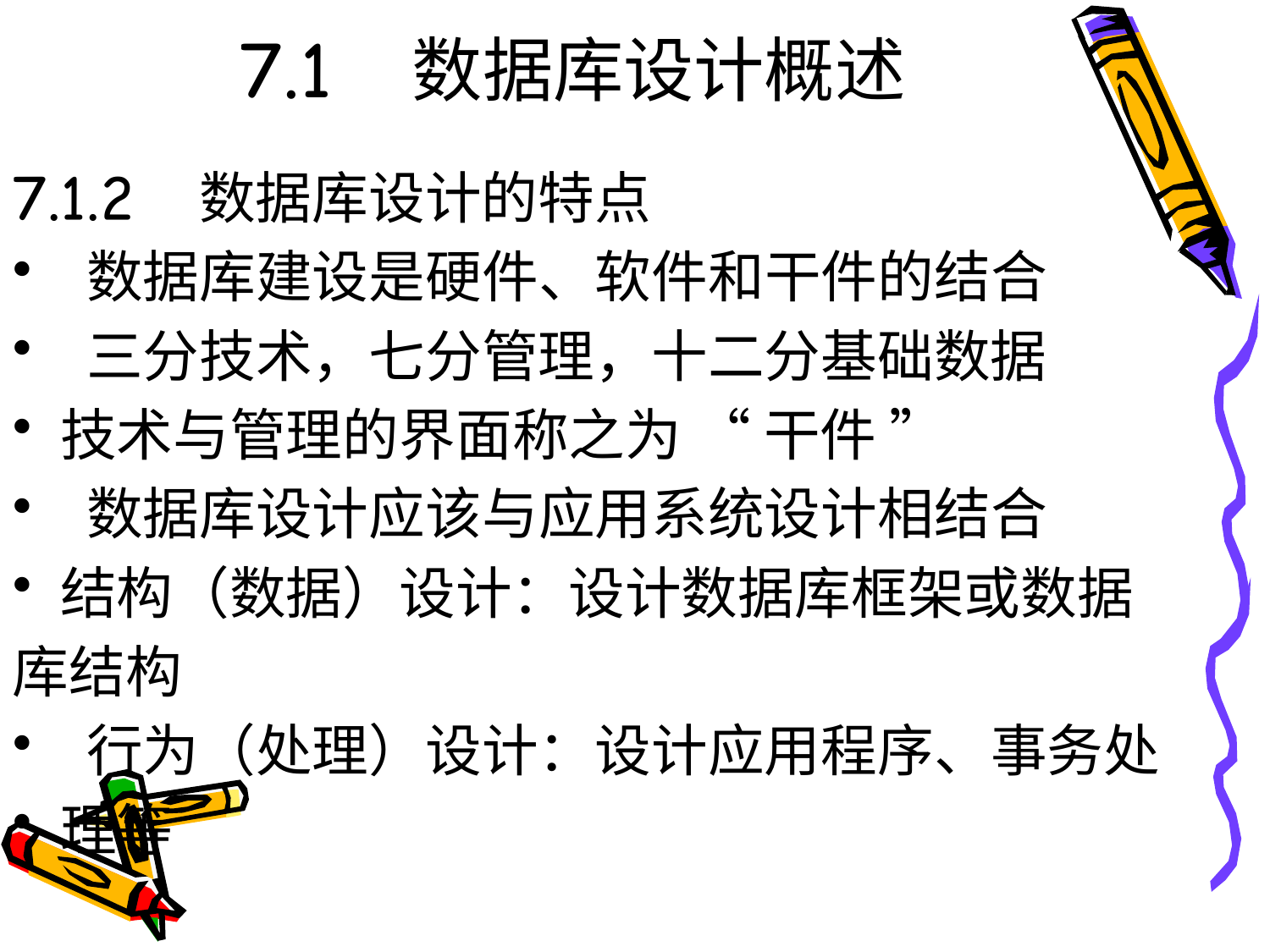

# 7.1   数据库设计概述
7.1.2   数据库设计的特点
 数据库建设是硬件、软件和干件的结合
 三分技术，七分管理，十二分基础数据
技术与管理的界面称之为 “ 干件 ”
 数据库设计应该与应用系统设计相结合
结构（数据）设计：设计数据库框架或数据
库结构
 行为（处理）设计：设计应用程序、事务处
理等